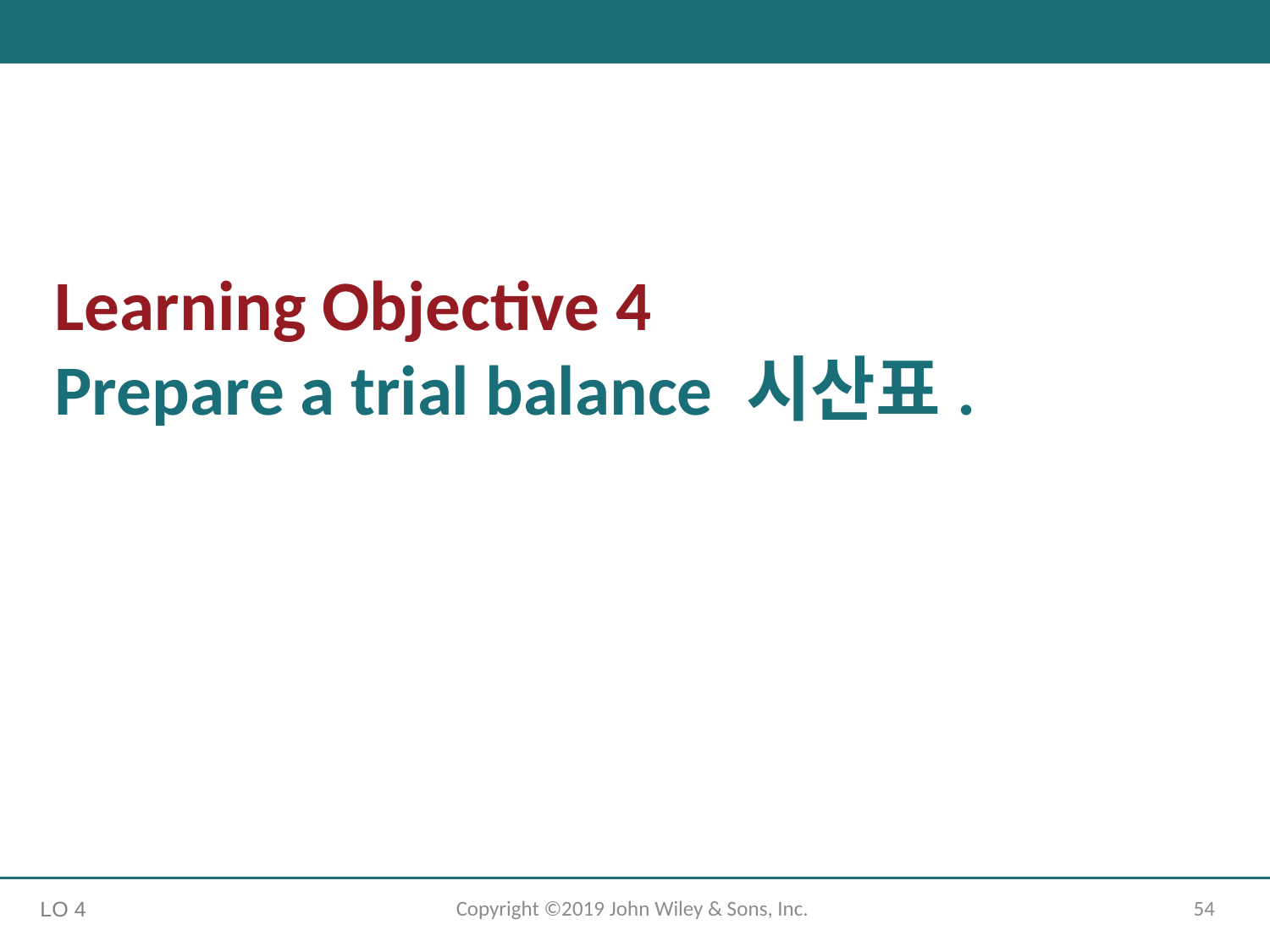

# Learning Objective 4 Prepare a trial balance 시산표.
Copyright ©2019 John Wiley & Sons, Inc.
54
LO 4